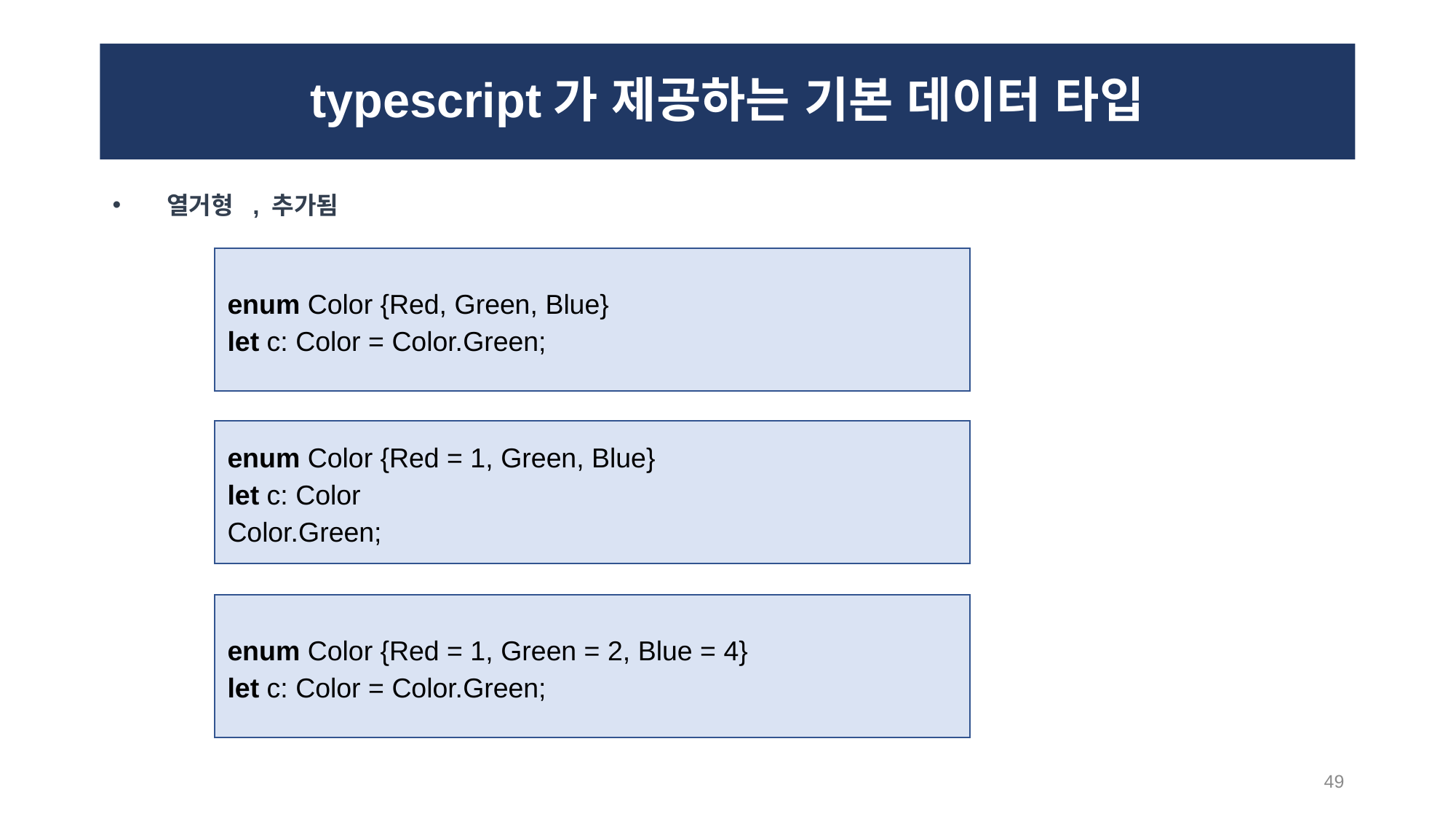

# typescript가 제공하는 기본 데이터 타입
열거형  , 추가됨

enum Color {Red, Green, Blue}
let c: Color = Color.Green;
enum Color {Red = 1, Green, Blue}
let c: Color
Color.Green;
enum Color {Red = 1, Green = 2, Blue = 4}
let c: Color = Color.Green;
49